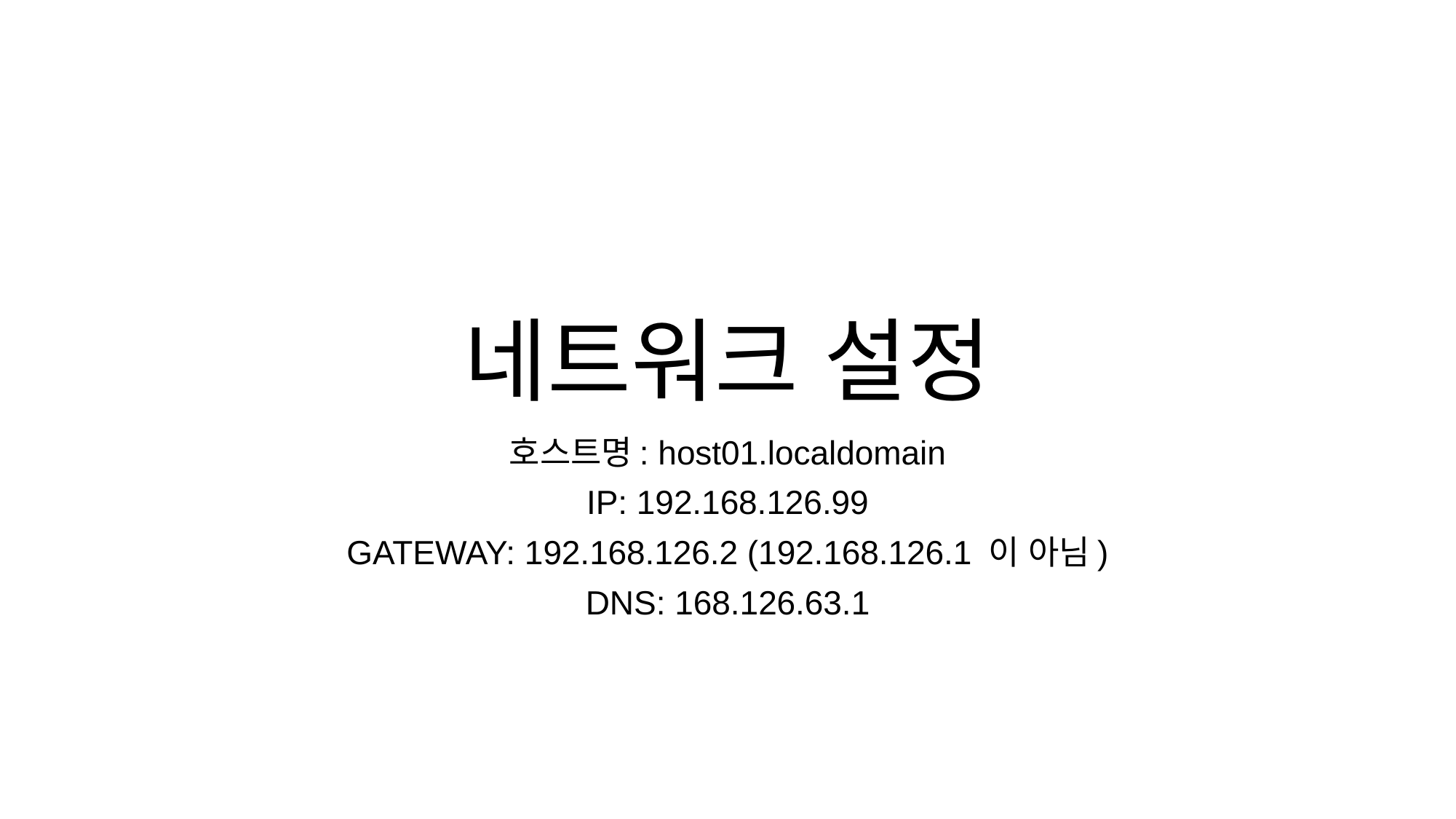

# 네트워크 설정
호스트명: host01.localdomain
IP: 192.168.126.99
GATEWAY: 192.168.126.2 (192.168.126.1 이 아님)
DNS: 168.126.63.1